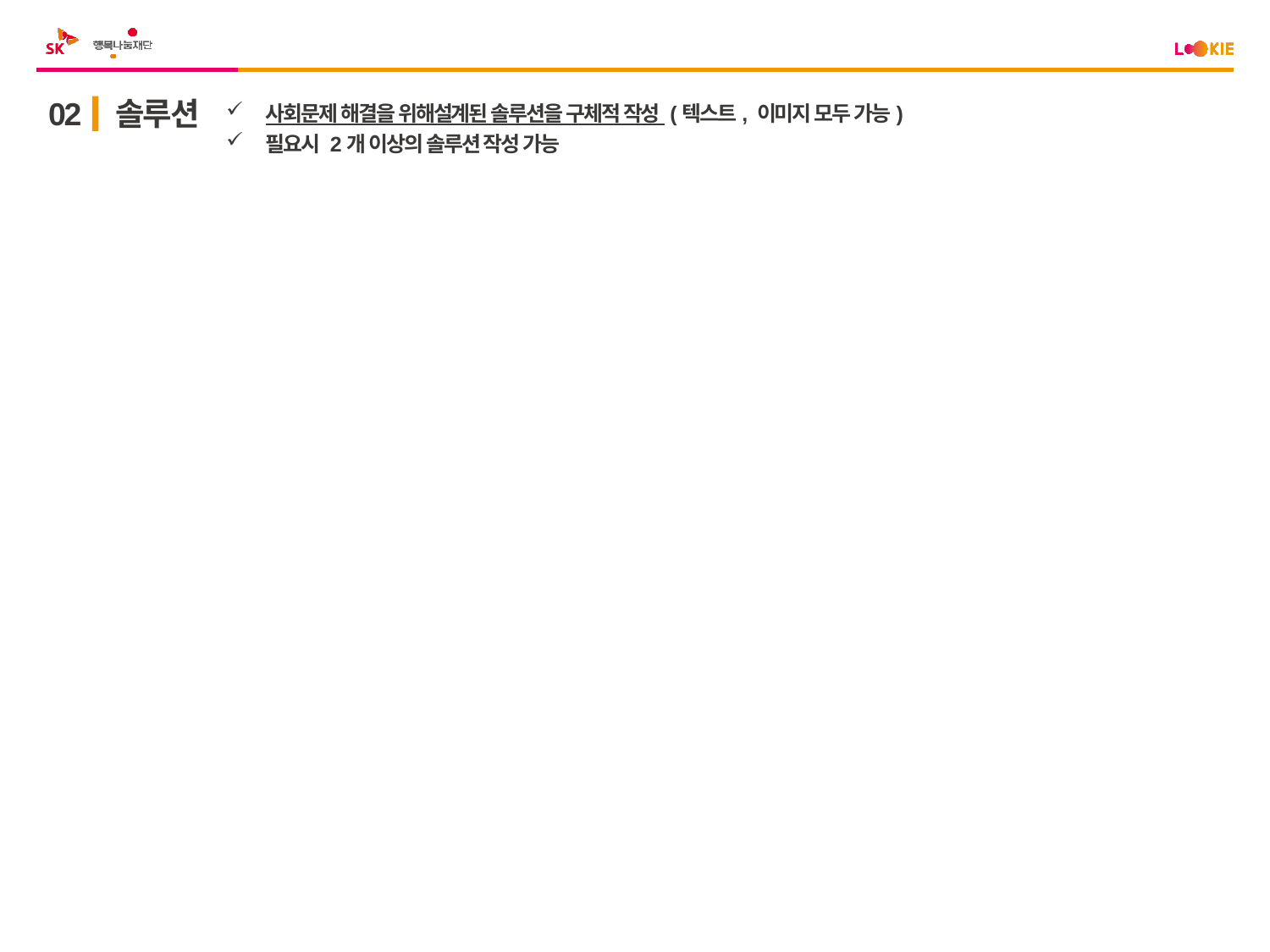

02
솔루션
사회문제 해결을 위해설계된 솔루션을 구체적 작성 (텍스트, 이미지 모두 가능)
필요시 2개 이상의 솔루션 작성 가능